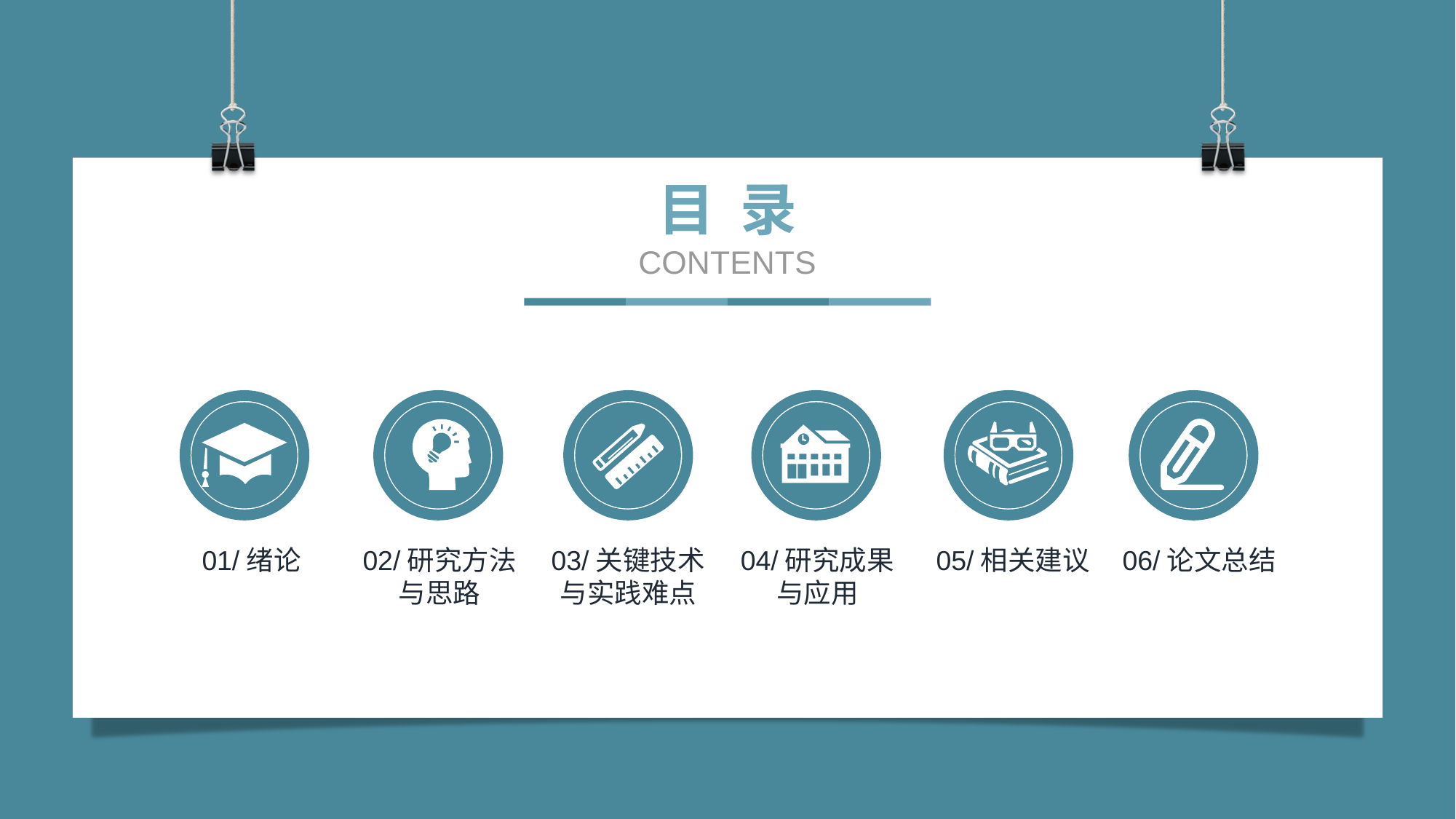

目  录
CONTENTS

01/绪论
02/研究方法
与思路
03/关键技术
与实践难点
04/研究成果
与应用
05/相关建议
06/论文总结